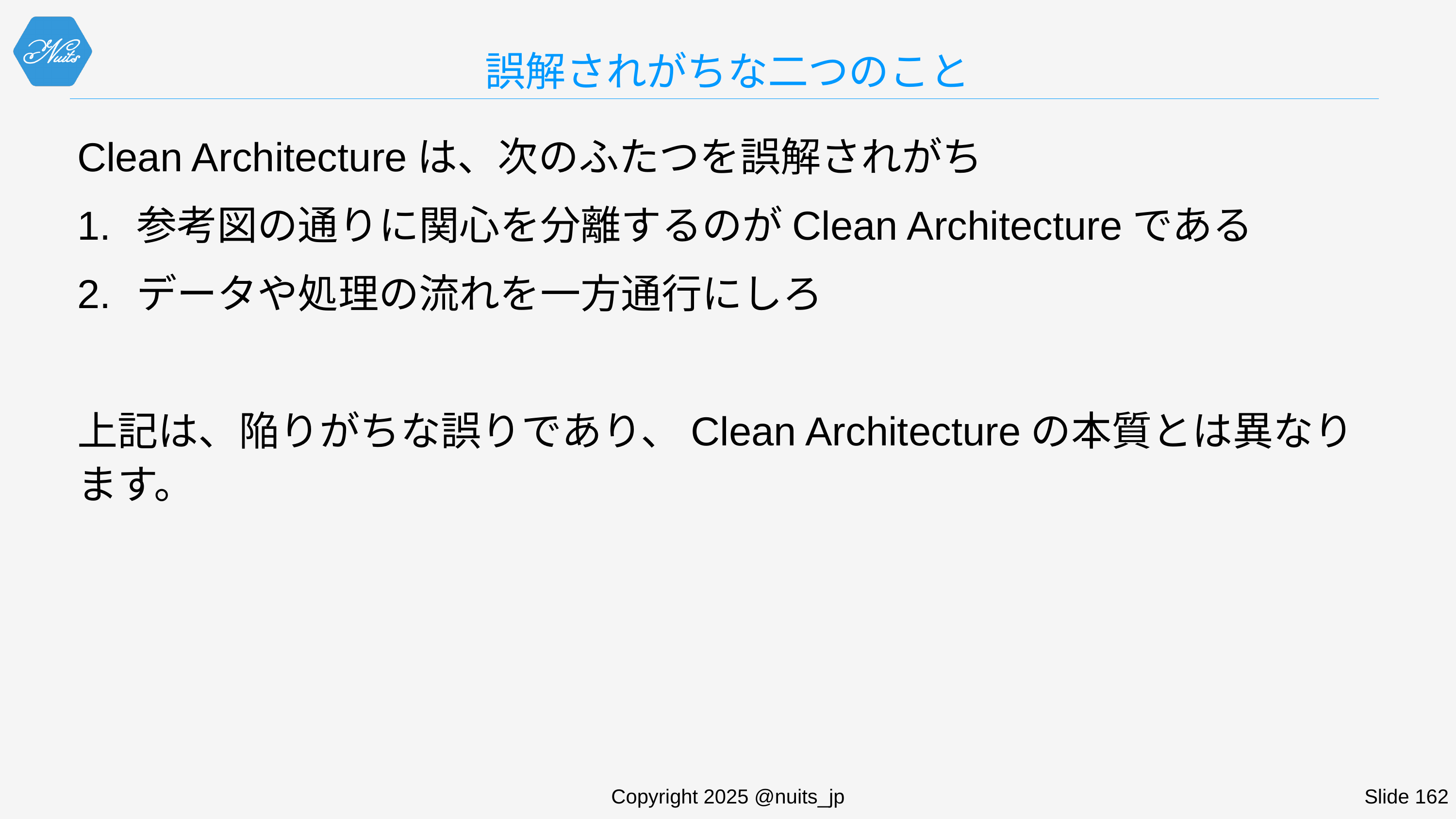

# 誤解されがちな二つのこと
Clean Architectureは、次のふたつを誤解されがち
参考図の通りに関心を分離するのがClean Architectureである
データや処理の流れを一方通行にしろ

上記は、陥りがちな誤りであり、Clean Architectureの本質とは異なります。